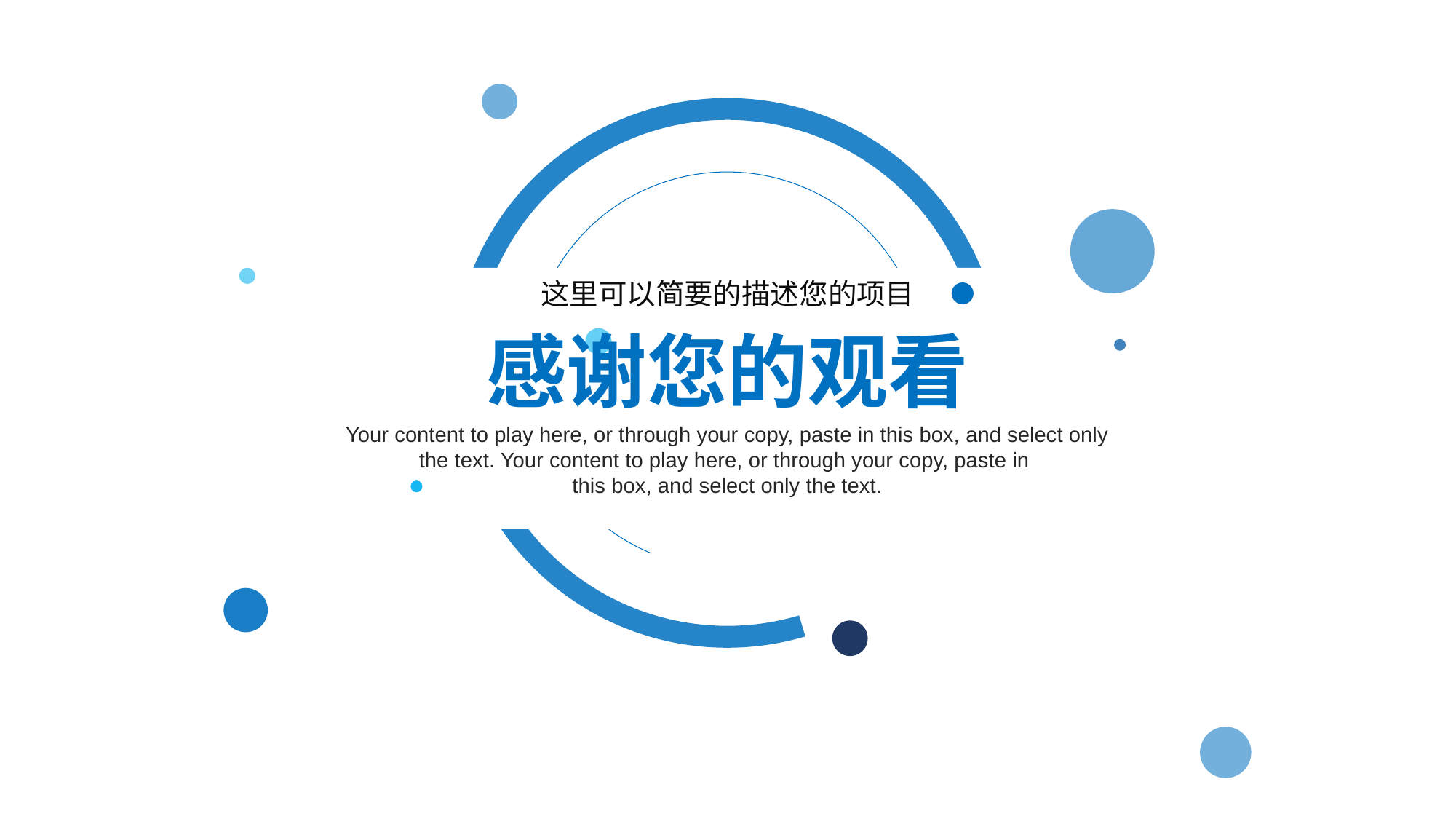

这里可以简要的描述您的项目

感谢您的观看

Your content to play here, or through your copy, paste in this box, and select only the text. Your content to play here, or through your copy, paste in
this box, and select only the text.